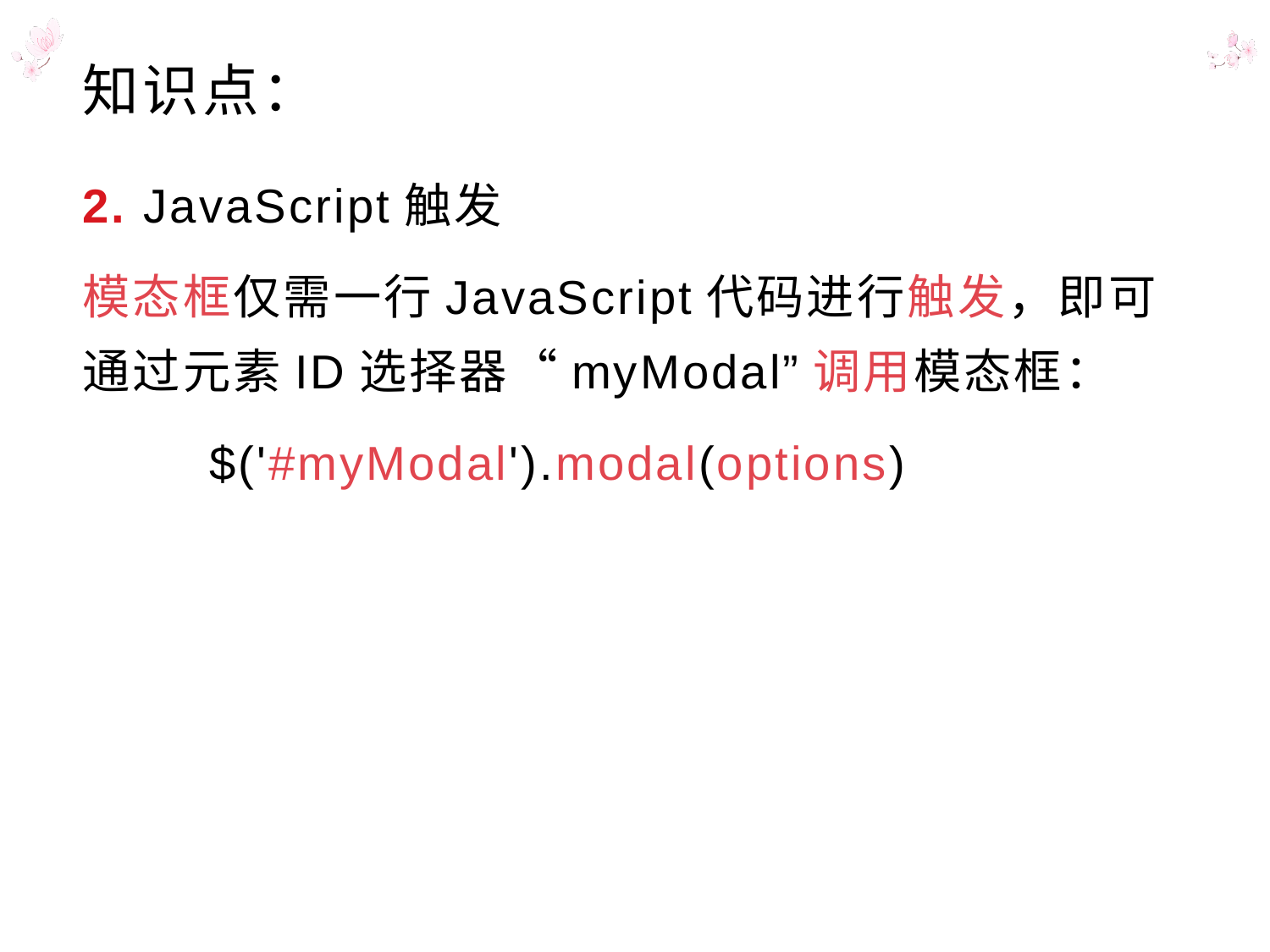

# 知识点：
2. JavaScript触发
模态框仅需一行JavaScript代码进行触发，即可通过元素ID选择器“myModal”调用模态框：
	$('#myModal').modal(options)